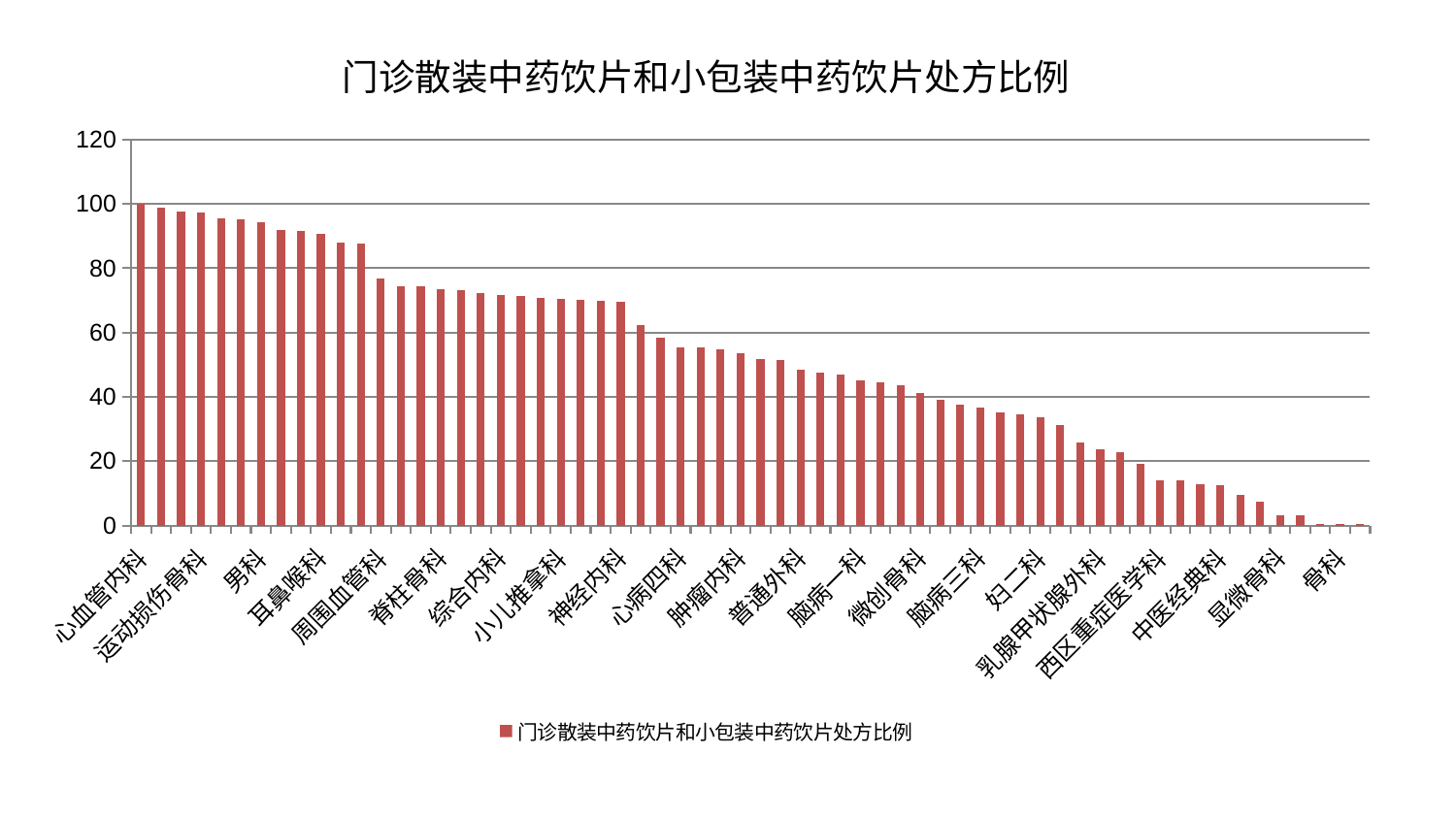

### Chart: 门诊散装中药饮片和小包装中药饮片处方比例

| Category | 门诊散装中药饮片和小包装中药饮片处方比例 |
|---|---|
| 心血管内科 | 100.0 |
| 心病一科 | 98.79589673889194 |
| 东区肾病科 | 97.71495209763766 |
| 运动损伤骨科 | 97.3843807322788 |
| 脾胃病科 | 95.4429813169756 |
| 心病三科 | 95.11285634187932 |
| 男科 | 94.20027706405533 |
| 康复科 | 91.95952142423353 |
| 东区重症医学科 | 91.46931941833938 |
| 耳鼻喉科 | 90.60116379720505 |
| 内分泌科 | 88.06622862309803 |
| 神经外科 | 87.65696177417615 |
| 周围血管科 | 76.83642720998378 |
| 针灸科 | 74.350580258237 |
| 身心医学科 | 74.29536124007294 |
| 脊柱骨科 | 73.54563684828646 |
| 创伤骨科 | 73.31247871808601 |
| 儿科 | 72.28717965030975 |
| 综合内科 | 71.64000005194637 |
| 重症医学科 | 71.31045418898181 |
| 皮肤科 | 70.67530128293396 |
| 小儿推拿科 | 70.49783164501123 |
| 关节骨科 | 70.11273365144191 |
| 风湿病科 | 69.80327697548711 |
| 神经内科 | 69.50464116210426 |
| 口腔科 | 62.25385254091643 |
| 肝病科 | 58.40930026226585 |
| 心病四科 | 55.40723681441424 |
| 老年医学科 | 55.34320766423688 |
| 产科 | 54.77329065133145 |
| 肿瘤内科 | 53.47076330753781 |
| 脑病二科 | 51.79307499911382 |
| 小儿骨科 | 51.515295736023376 |
| 普通外科 | 48.41296138623269 |
| 血液科 | 47.438501937627656 |
| 呼吸内科 | 46.83076937042178 |
| 脑病一科 | 45.17617710142047 |
| 脾胃科消化科合并 | 44.661880716641306 |
| 中医外治中心 | 43.64620203610098 |
| 微创骨科 | 41.22583610259395 |
| 肾病科 | 39.028806048247624 |
| 胸外科 | 37.556748382200205 |
| 脑病三科 | 36.775288897141365 |
| 推拿科 | 35.23779284343825 |
| 妇科妇二科合并 | 34.45918074301348 |
| 妇二科 | 33.776735945811645 |
| 消化内科 | 31.24895535629014 |
| 心病二科 | 25.843628562798177 |
| 乳腺甲状腺外科 | 23.70398115256878 |
| 肝胆外科 | 22.926744343918628 |
| 肾脏内科 | 19.23745517701432 |
| 西区重症医学科 | 13.987316324658433 |
| 泌尿外科 | 13.957756065888296 |
| 肛肠科 | 12.709120212646978 |
| 中医经典科 | 12.491786727985899 |
| 眼科 | 9.423009586239665 |
| 美容皮肤科 | 7.408674289946025 |
| 显微骨科 | 3.2435132467800423 |
| 妇科 | 3.2264927482296097 |
| 治未病中心 | 0.45069107253209084 |
| 骨科 | 0.40607119238078865 |
| 医院 | 0.38051501979541535 |
219